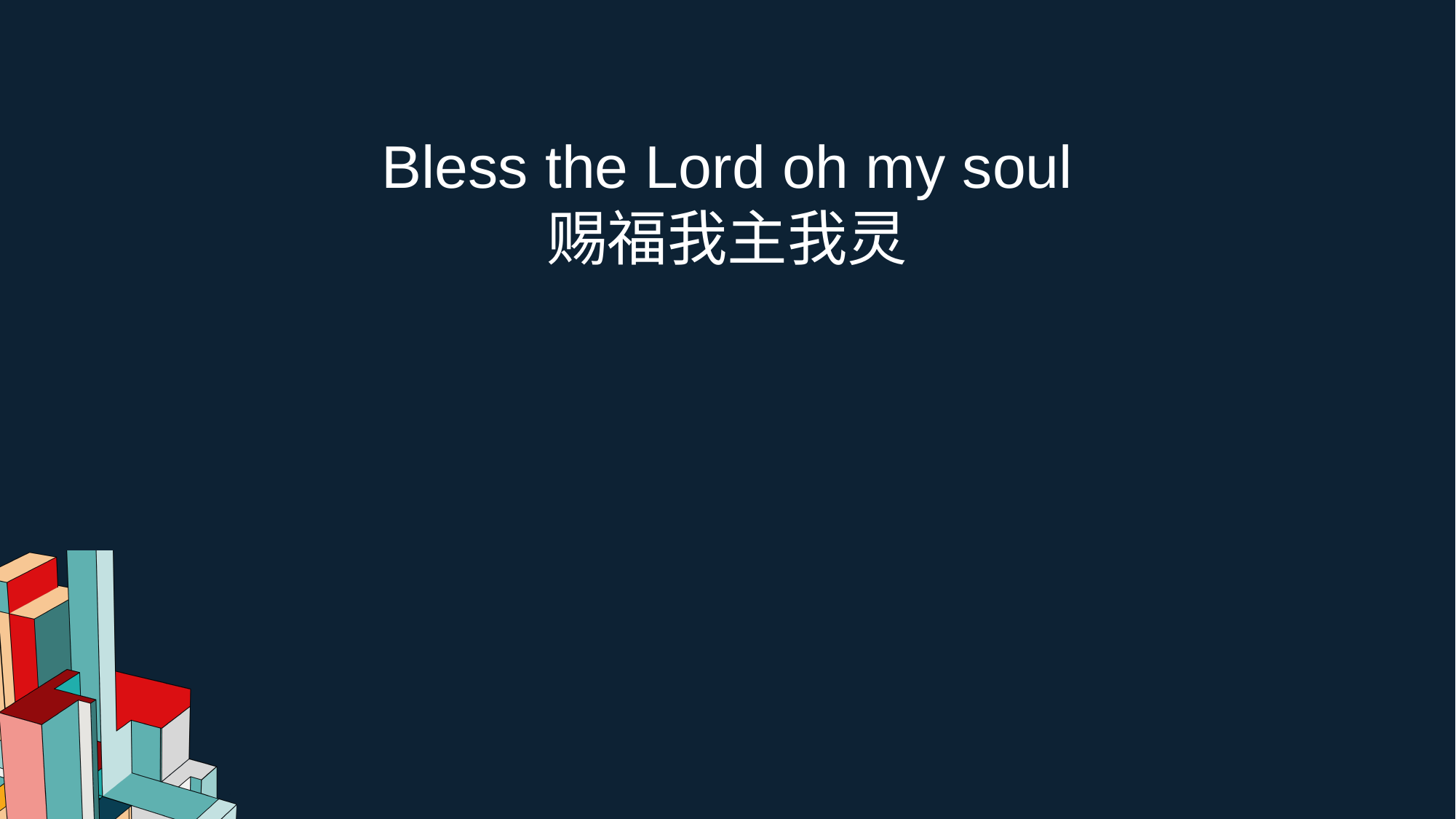

Bless the Lord oh my soul
赐福我主我灵